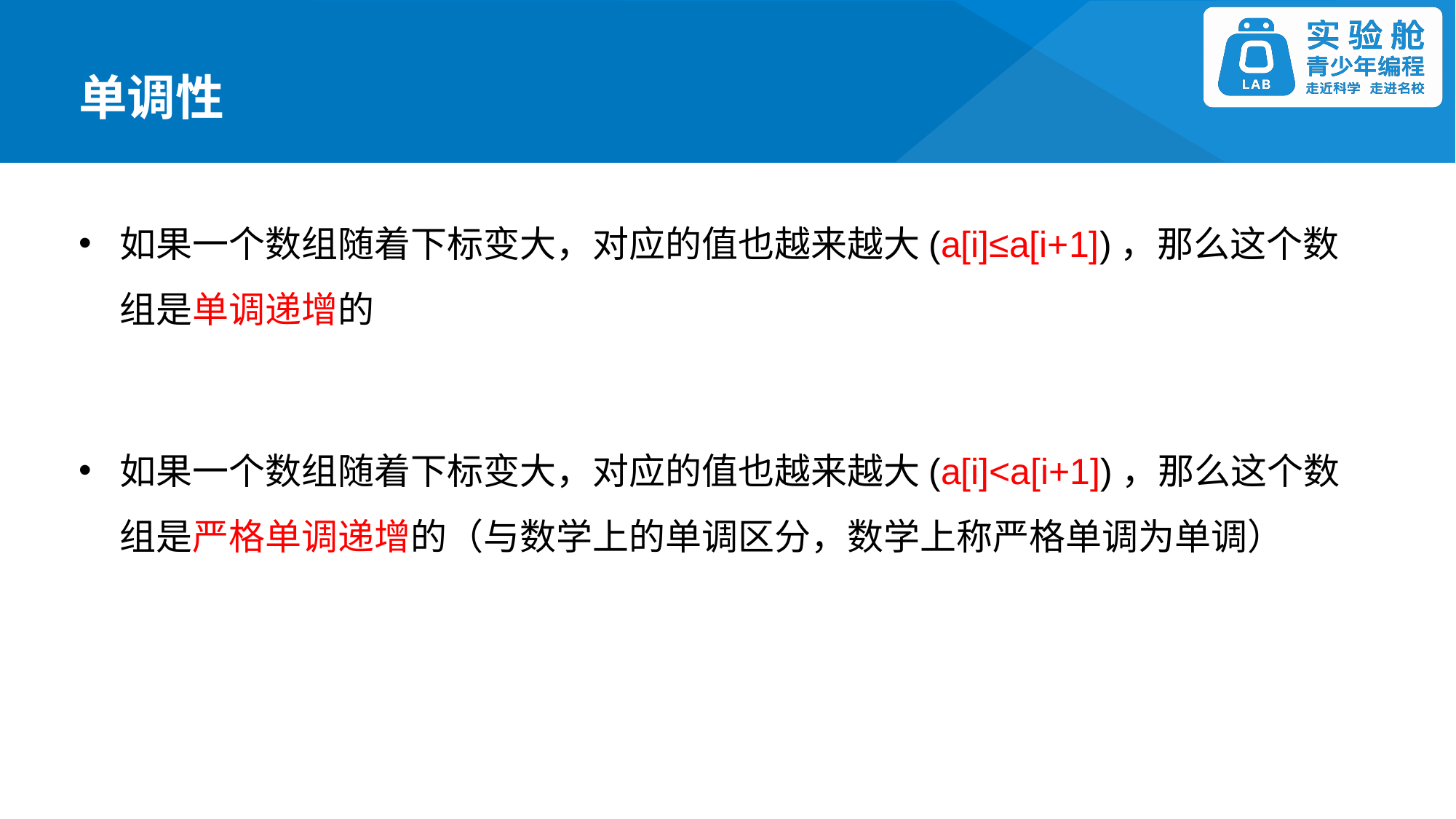

单调性
如果一个数组随着下标变大，对应的值也越来越大(a[i]≤a[i+1])，那么这个数组是单调递增的

如果一个数组随着下标变大，对应的值也越来越大(a[i]<a[i+1])，那么这个数组是严格单调递增的（与数学上的单调区分，数学上称严格单调为单调）